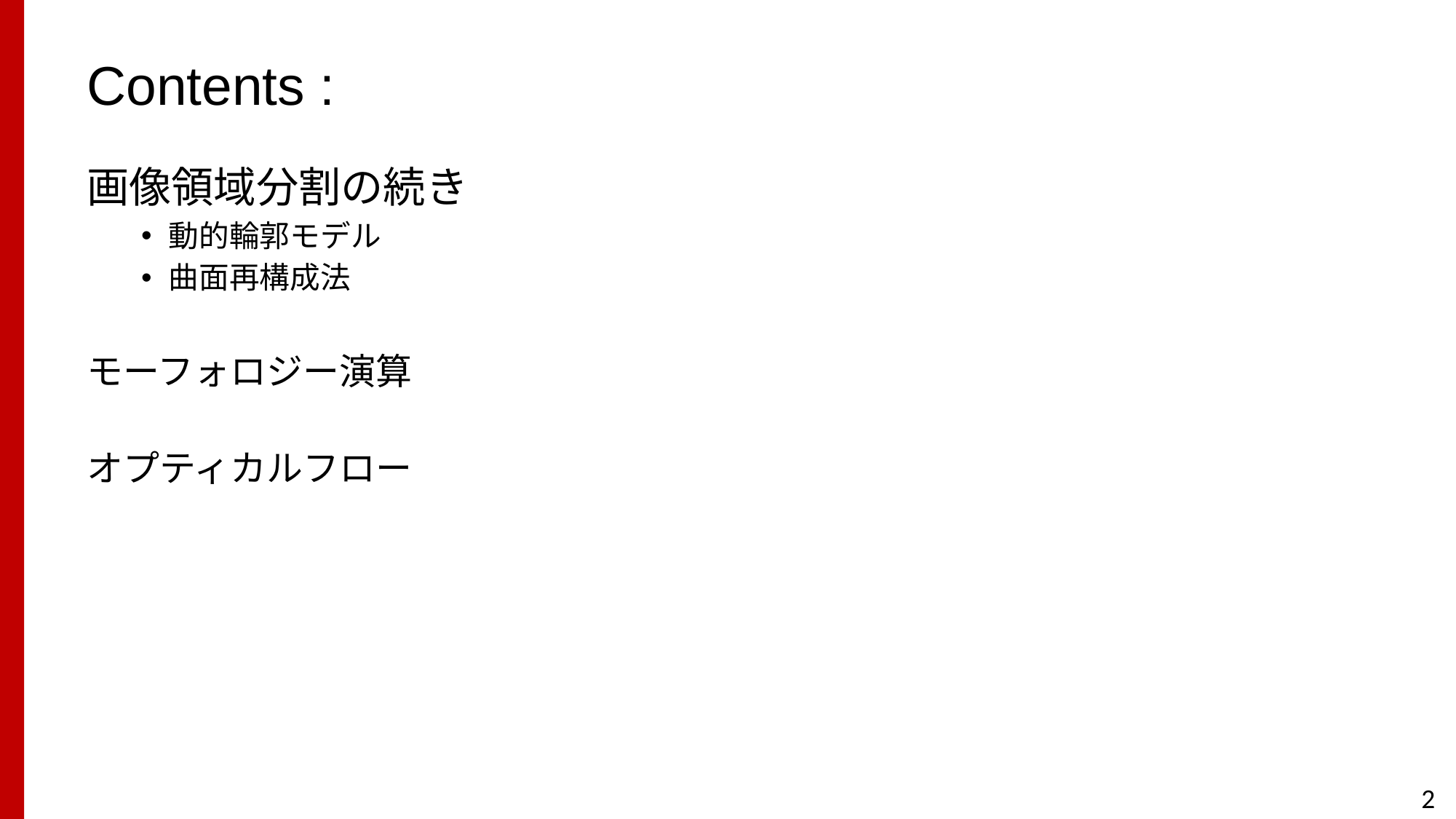

# Contents :
画像領域分割の続き
動的輪郭モデル
曲面再構成法

モーフォロジー演算

オプティカルフロー

2